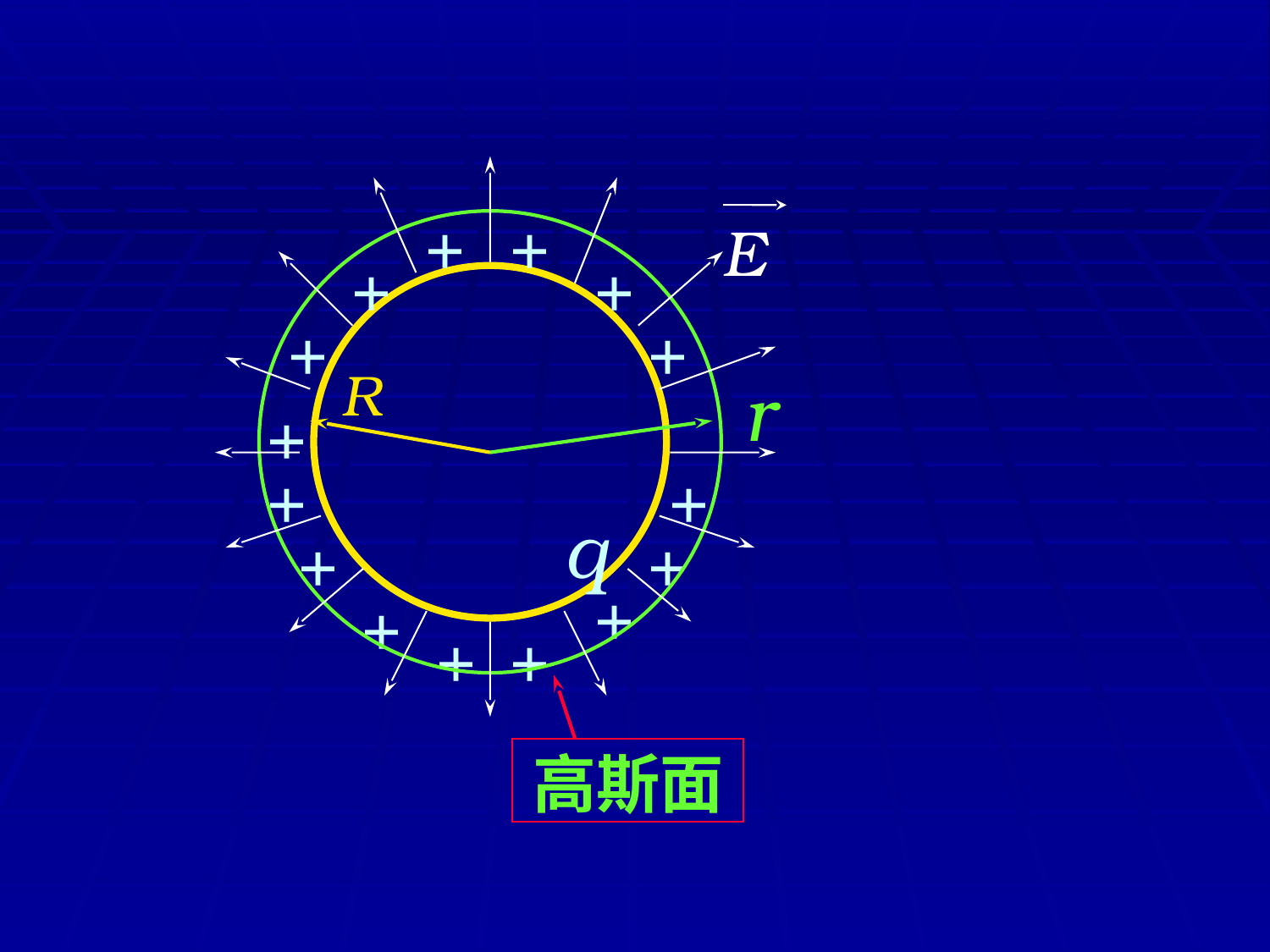

E
+
+
+
+

+
+
R
+

+
+
q
+
+
+
+
+
+

r

高斯面